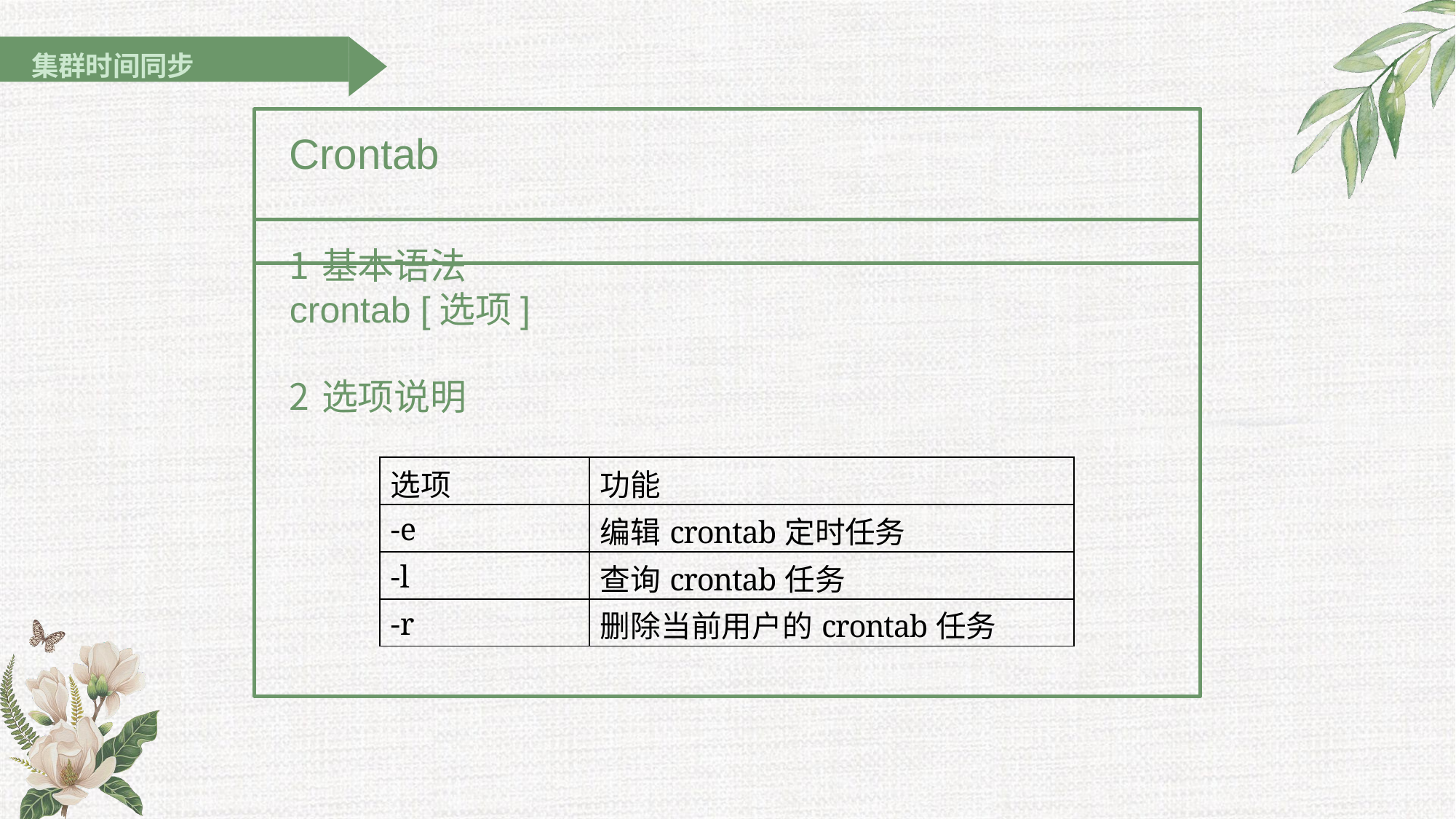

集群时间同步
# Crontab

基本语法
crontab [选项]
选项说明
| 选项 | 功能 |
| --- | --- |
| -e | 编辑crontab定时任务 |
| -l | 查询crontab任务 |
| -r | 删除当前用户的crontab任务 |